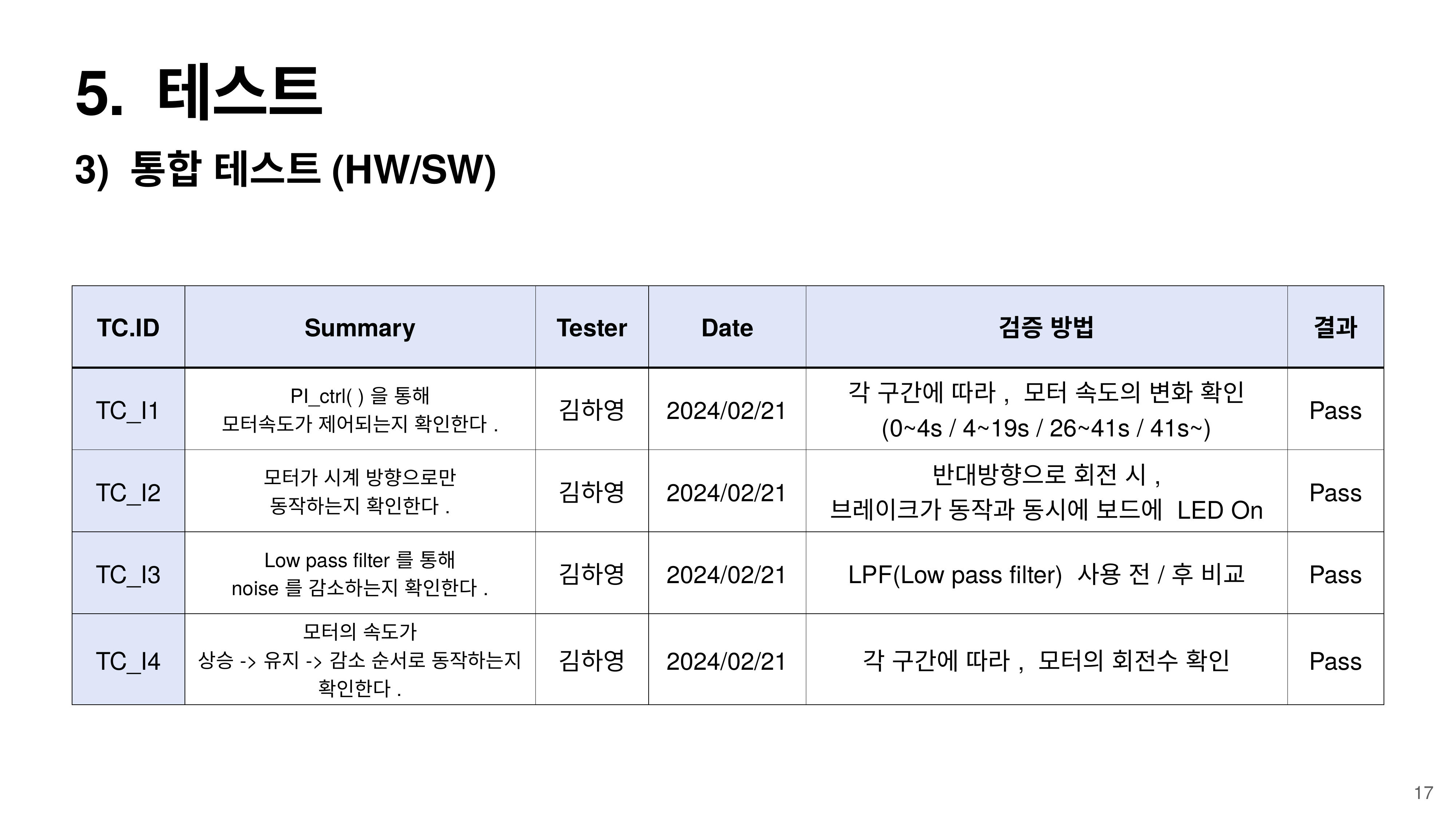

# 5. 테스트
3) 통합 테스트(HW/SW)
| TC.ID | Summary | Tester | Date | 검증 방법 | 결과 |
| --- | --- | --- | --- | --- | --- |
| TC\_I1 | PI\_ctrl( )을 통해 모터속도가 제어되는지 확인한다. | 김하영 | 2024/02/21 | 각 구간에 따라, 모터 속도의 변화 확인 (0~4s / 4~19s / 26~41s / 41s~) | Pass |
| TC\_I2 | 모터가 시계 방향으로만 동작하는지 확인한다. | 김하영 | 2024/02/21 | 반대방향으로 회전 시, 브레이크가 동작과 동시에 보드에 LED On | Pass |
| TC\_I3 | Low pass filter를 통해 noise를 감소하는지 확인한다. | 김하영 | 2024/02/21 | LPF(Low pass filter) 사용 전/후 비교 | Pass |
| TC\_I4 | 모터의 속도가 상승->유지->감소 순서로 동작하는지 확인한다. | 김하영 | 2024/02/21 | 각 구간에 따라, 모터의 회전수 확인 | Pass |
17